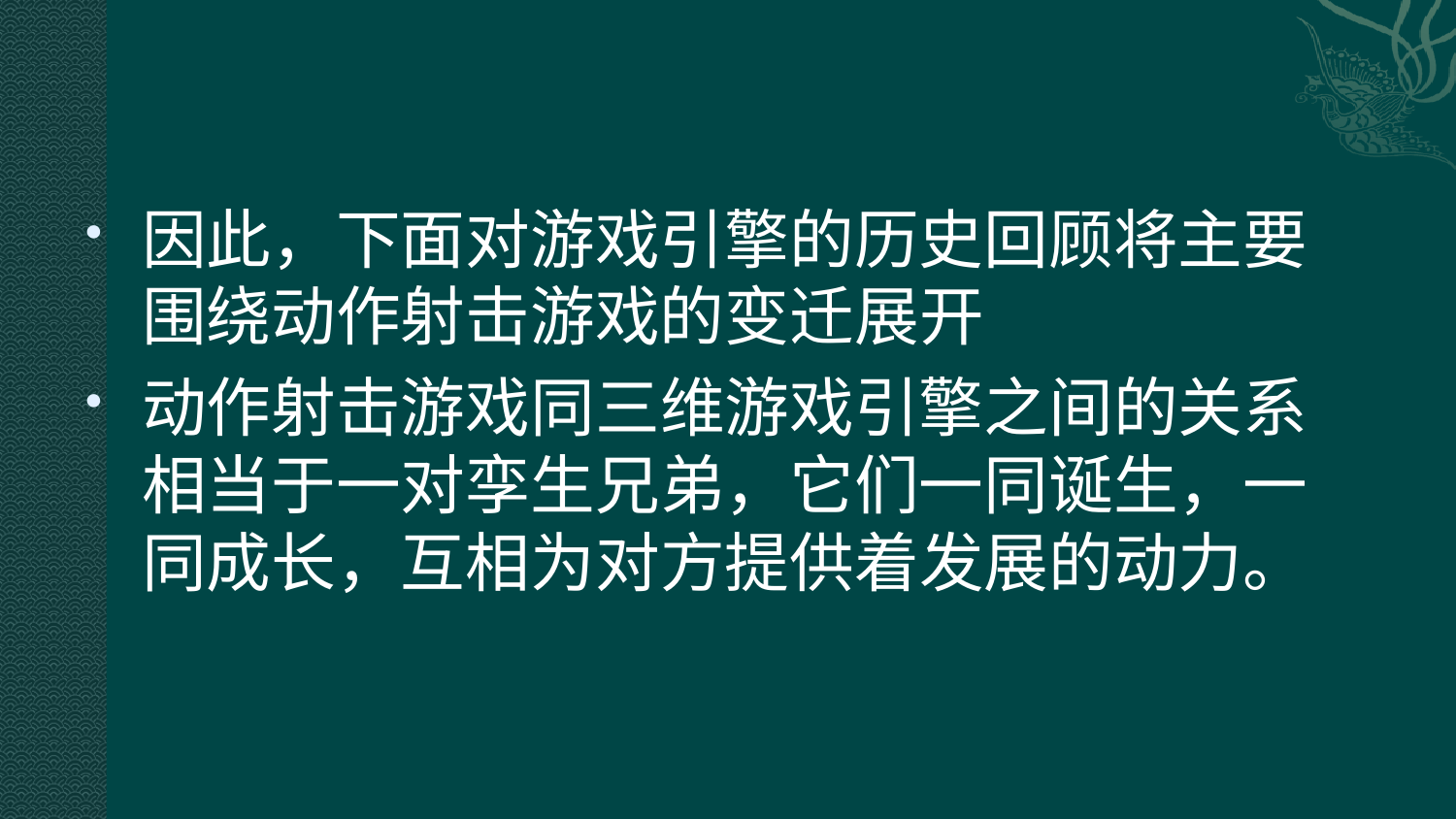

#
因此，下面对游戏引擎的历史回顾将主要围绕动作射击游戏的变迁展开
动作射击游戏同三维游戏引擎之间的关系相当于一对孪生兄弟，它们一同诞生，一同成长，互相为对方提供着发展的动力。